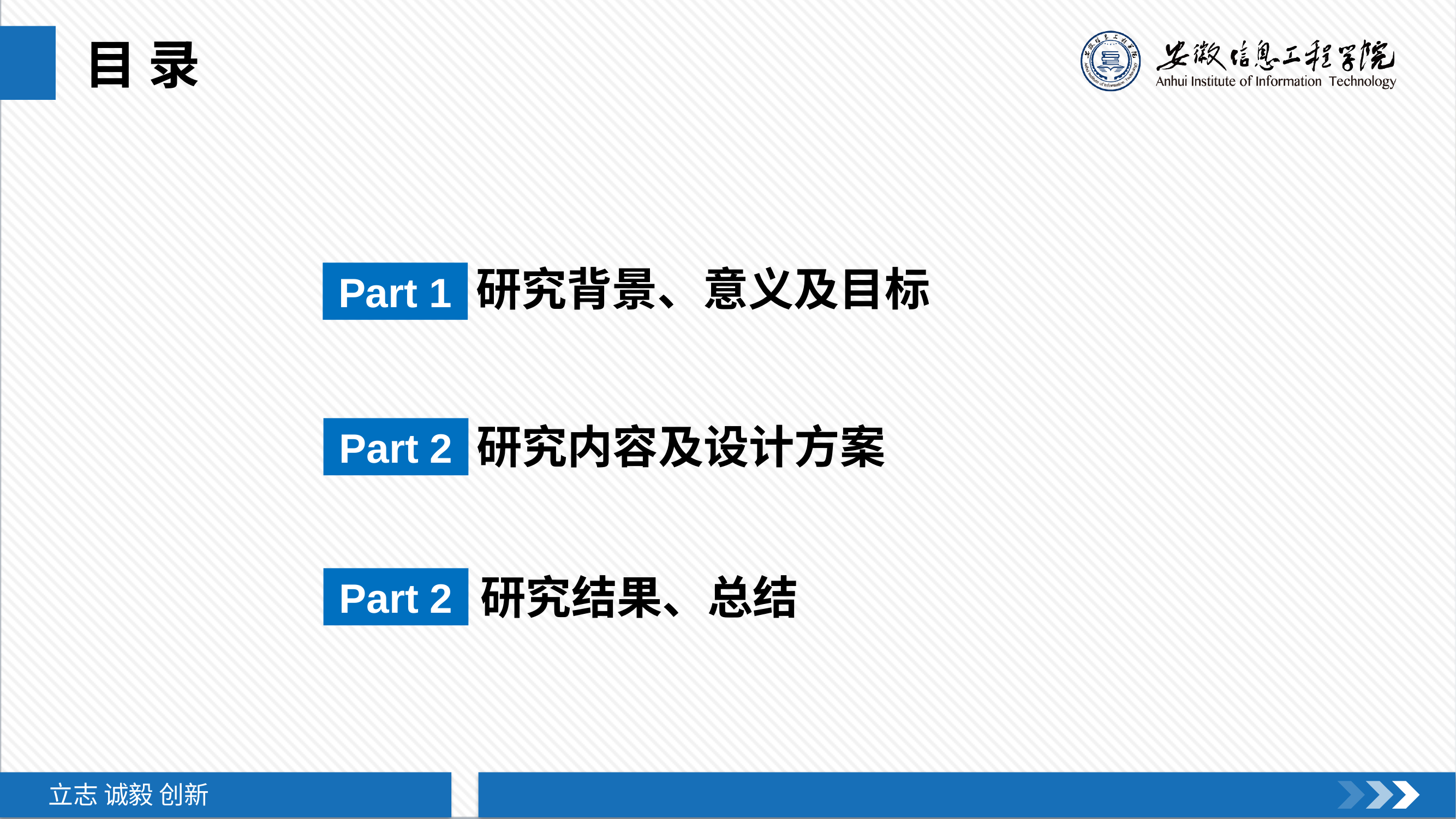

目 录
研究背景、意义及目标
Part 1
研究内容及设计方案
Part 2
Part 2
研究结果、总结